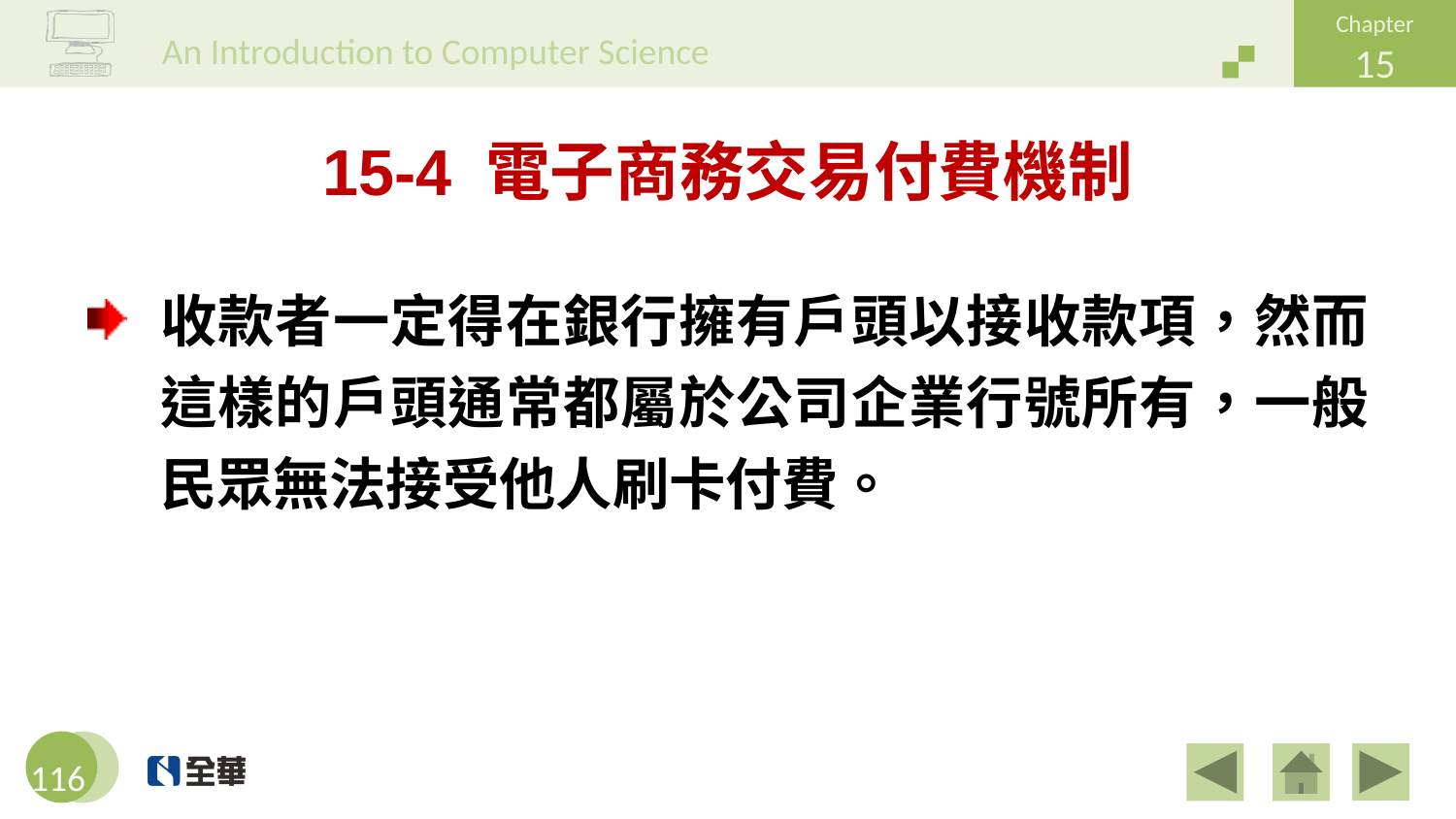

# 15-4 電子商務交易付費機制
收款者一定得在銀行擁有戶頭以接收款項，然而這樣的戶頭通常都屬於公司企業行號所有，一般民眾無法接受他人刷卡付費。